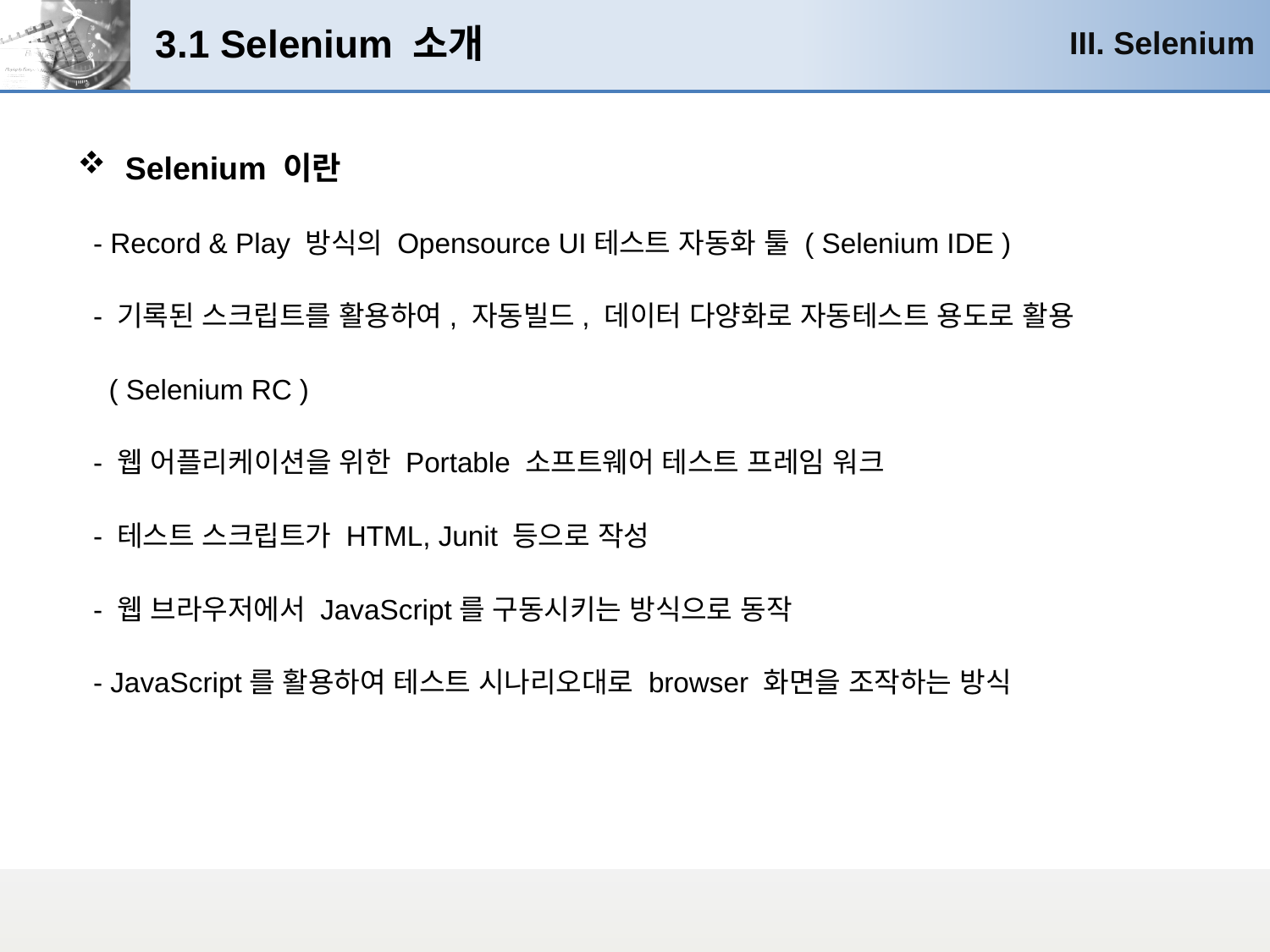

# 3.1 Selenium 소개
III. Selenium
Selenium 이란
  - Record & Play 방식의 Opensource UI테스트 자동화 툴 ( Selenium IDE )
  - 기록된 스크립트를 활용하여, 자동빌드, 데이터 다양화로 자동테스트 용도로 활용
    ( Selenium RC )
  - 웹 어플리케이션을 위한 Portable 소프트웨어 테스트 프레임 워크
  - 테스트 스크립트가 HTML, Junit 등으로 작성
  - 웹 브라우저에서 JavaScript를 구동시키는 방식으로 동작
  - JavaScript를 활용하여 테스트 시나리오대로 browser 화면을 조작하는 방식